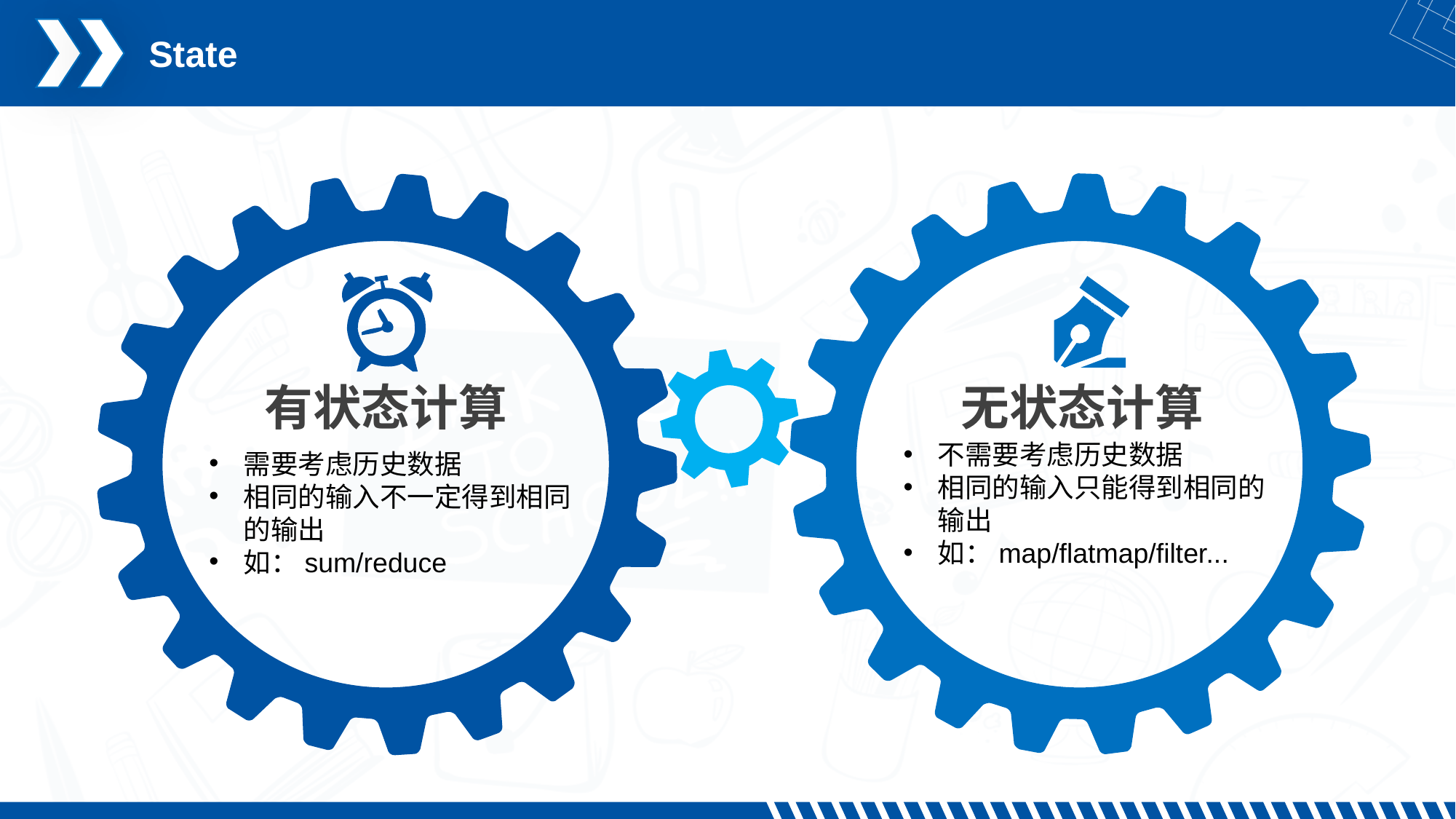

State

无状态计算
有状态计算
不需要考虑历史数据
相同的输入只能得到相同的输出
如：map/flatmap/filter...
需要考虑历史数据
相同的输入不一定得到相同的输出
如：sum/reduce